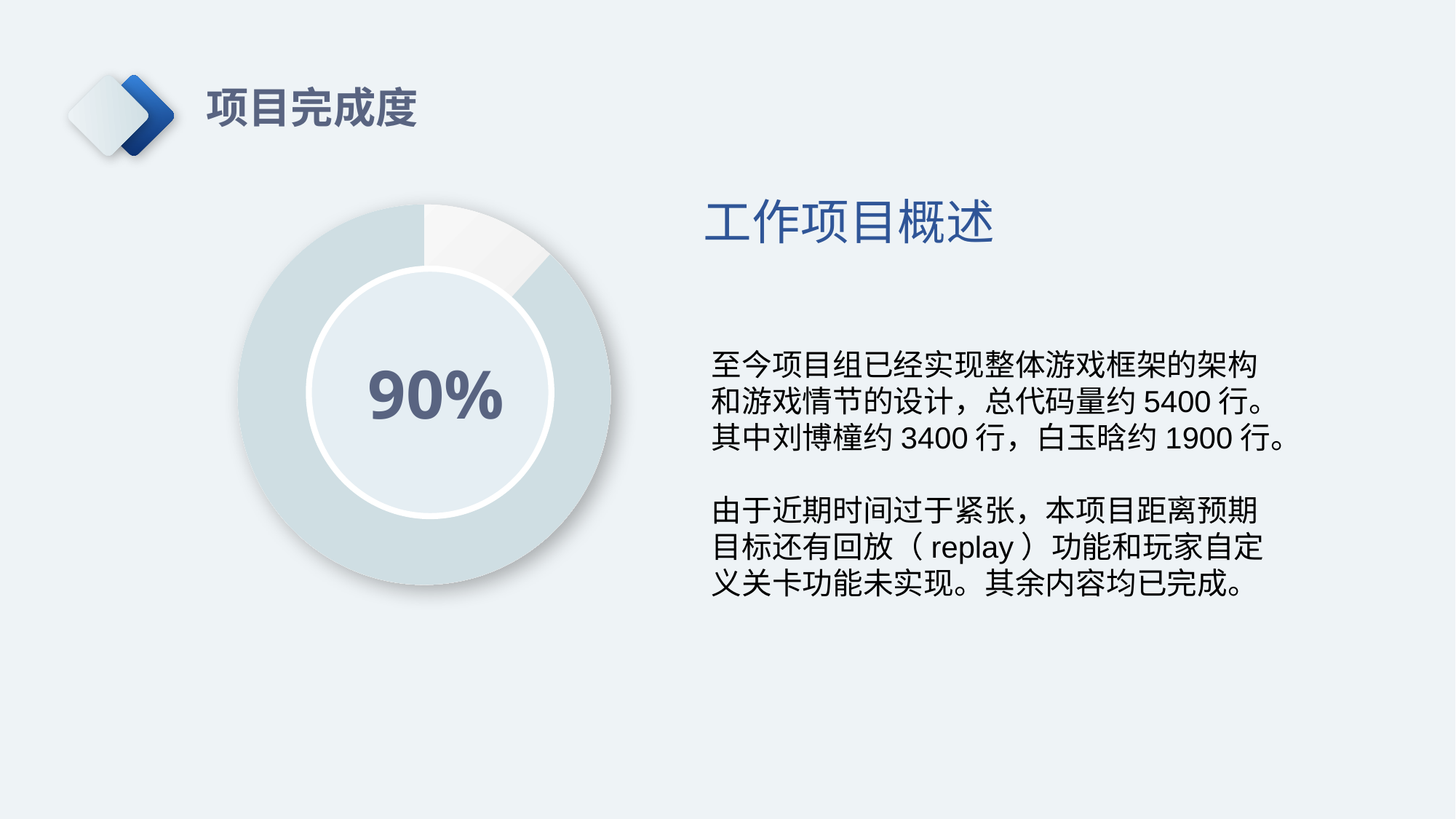

项目完成度

工作项目概述
至今项目组已经实现整体游戏框架的架构和游戏情节的设计，总代码量约5400行。
其中刘博橦约3400行，白玉晗约1900行。

由于近期时间过于紧张，本项目距离预期目标还有回放（replay）功能和玩家自定义关卡功能未实现。其余内容均已完成。

90%